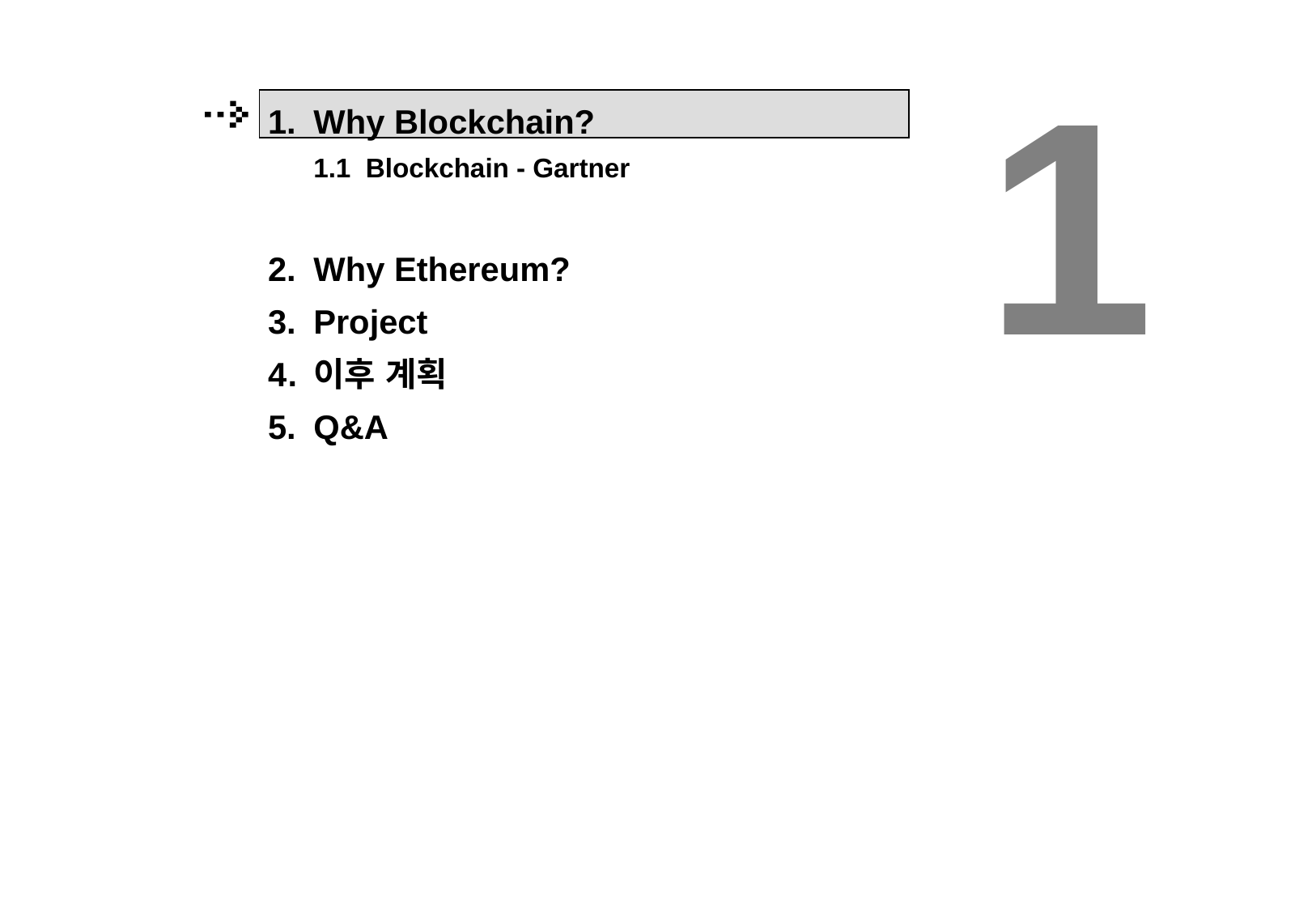

1
Why Blockchain?
1.1  Blockchain - Gartner

Why Ethereum?
Project
이후 계획
Q&A